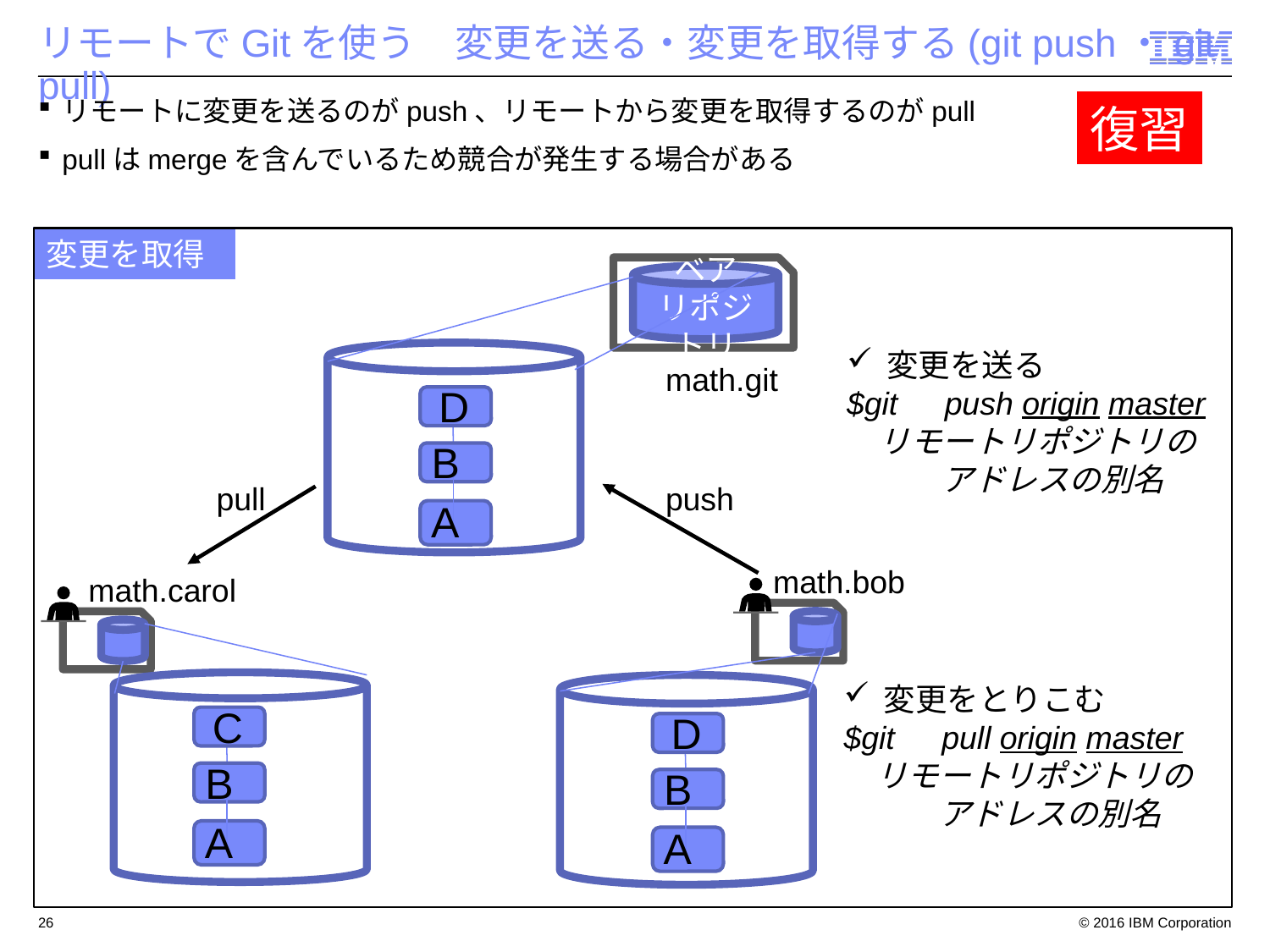

# リモートでGitを使う　変更を送る・変更を取得する(git push・git pull)
リモートに変更を送るのがpush、リモートから変更を取得するのがpull
pullはmergeを含んでいるため競合が発生する場合がある
復習
変更を取得

ベア
リポジトリ
変更を送る
$git　push origin master
　リモートリポジトリの
　　　アドレスの別名

math.git
D

B

A

pull
push
math.bob

math.carol

変更をとりこむ
$git　pull origin master
　リモートリポジトリの
　　　アドレスの別名

C

B

A

D

B

A

26